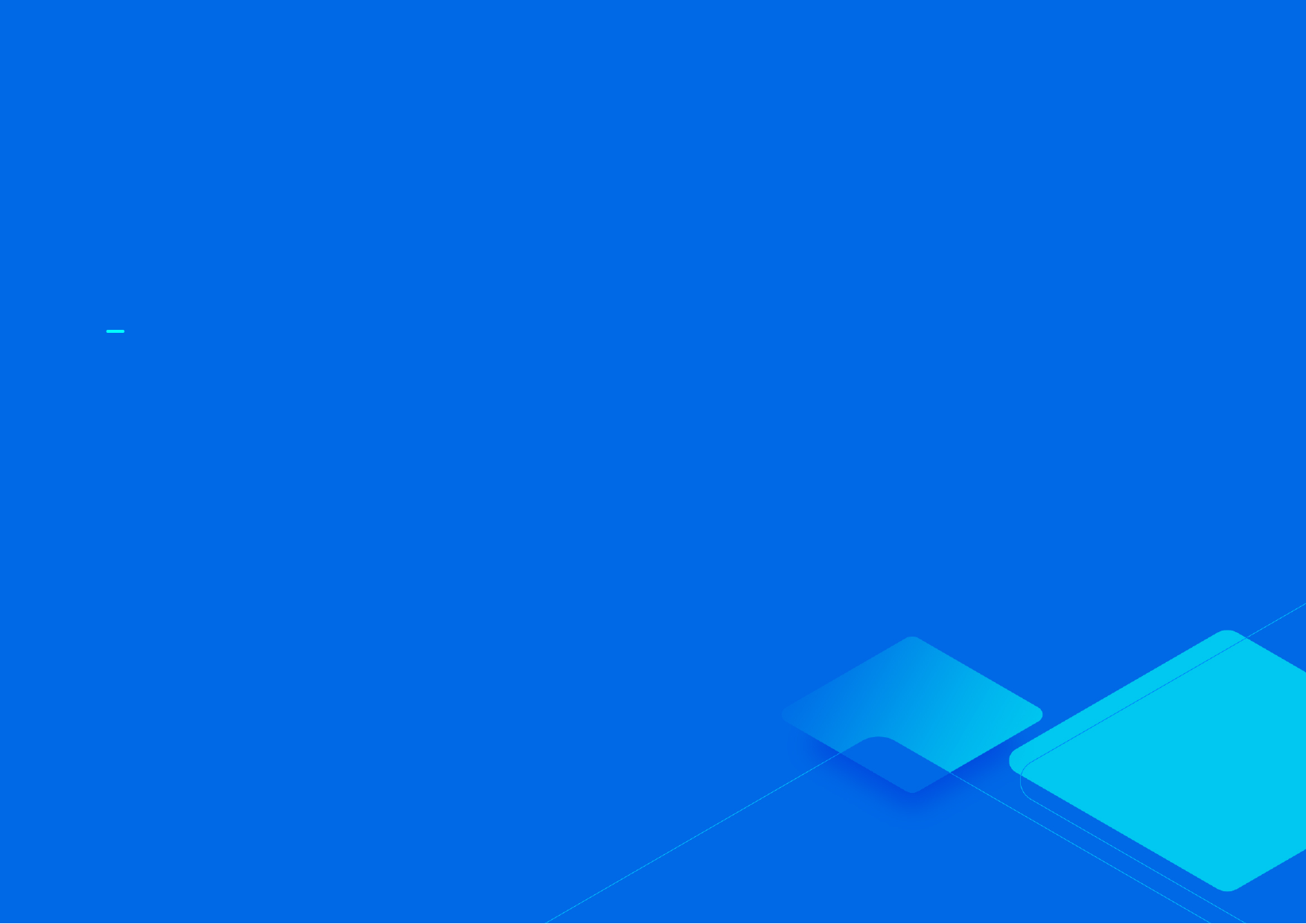

서울시 뉴딜인턴 실습 자료
Ⅱ
Chapter
작업내용 실습
01
02
03
(1단계)편집 데이터 셋 구축
(2단계)편집 데이터 셋 통합
(3단계)실사조사